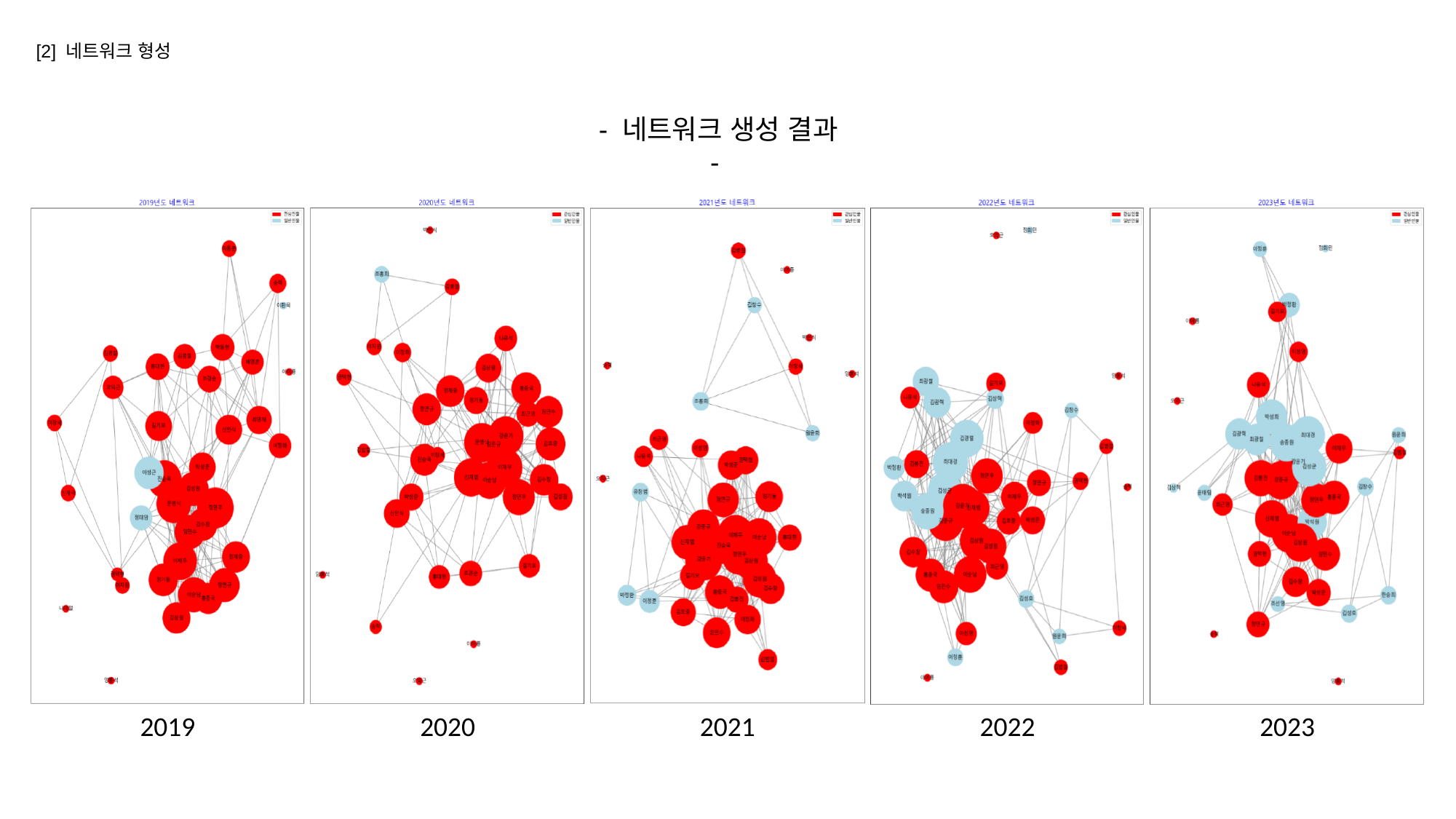

[2] 네트워크 형성
- 네트워크 생성 결과 -

|  |  |  |  |  |
| --- | --- | --- | --- | --- |
| 2019 | 2020 | 2021 | 2022 | 2023 |